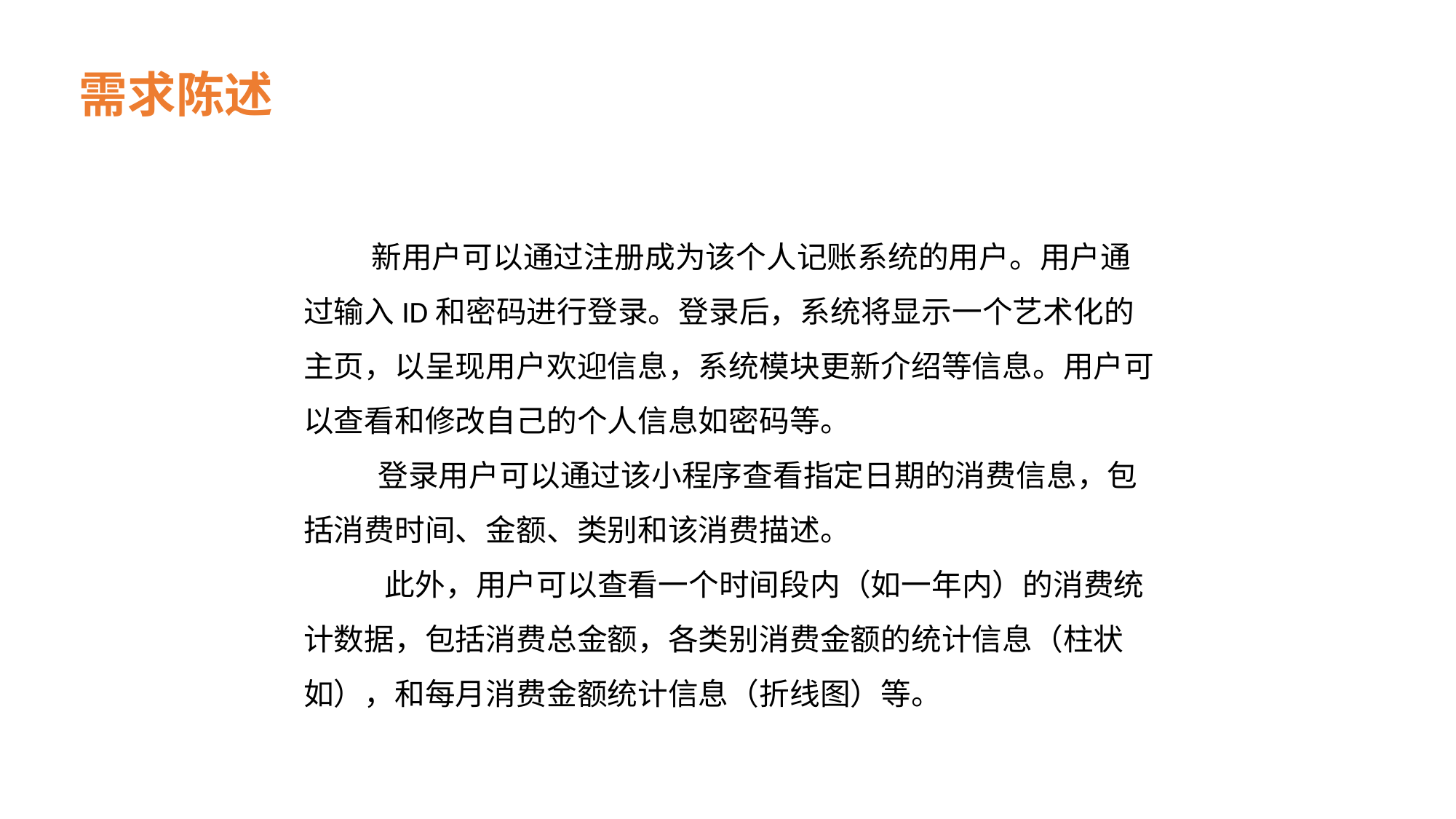

需求陈述
         新用户可以通过注册成为该个人记账系统的用户。用户通过输入ID和密码进行登录。登录后，系统将显示一个艺术化的主页，以呈现用户欢迎信息，系统模块更新介绍等信息。用户可以查看和修改自己的个人信息如密码等。
          登录用户可以通过该小程序查看指定日期的消费信息，包括消费时间、金额、类别和该消费描述。
           此外，用户可以查看一个时间段内（如一年内）的消费统计数据，包括消费总金额，各类别消费金额的统计信息（柱状如），和每月消费金额统计信息（折线图）等。